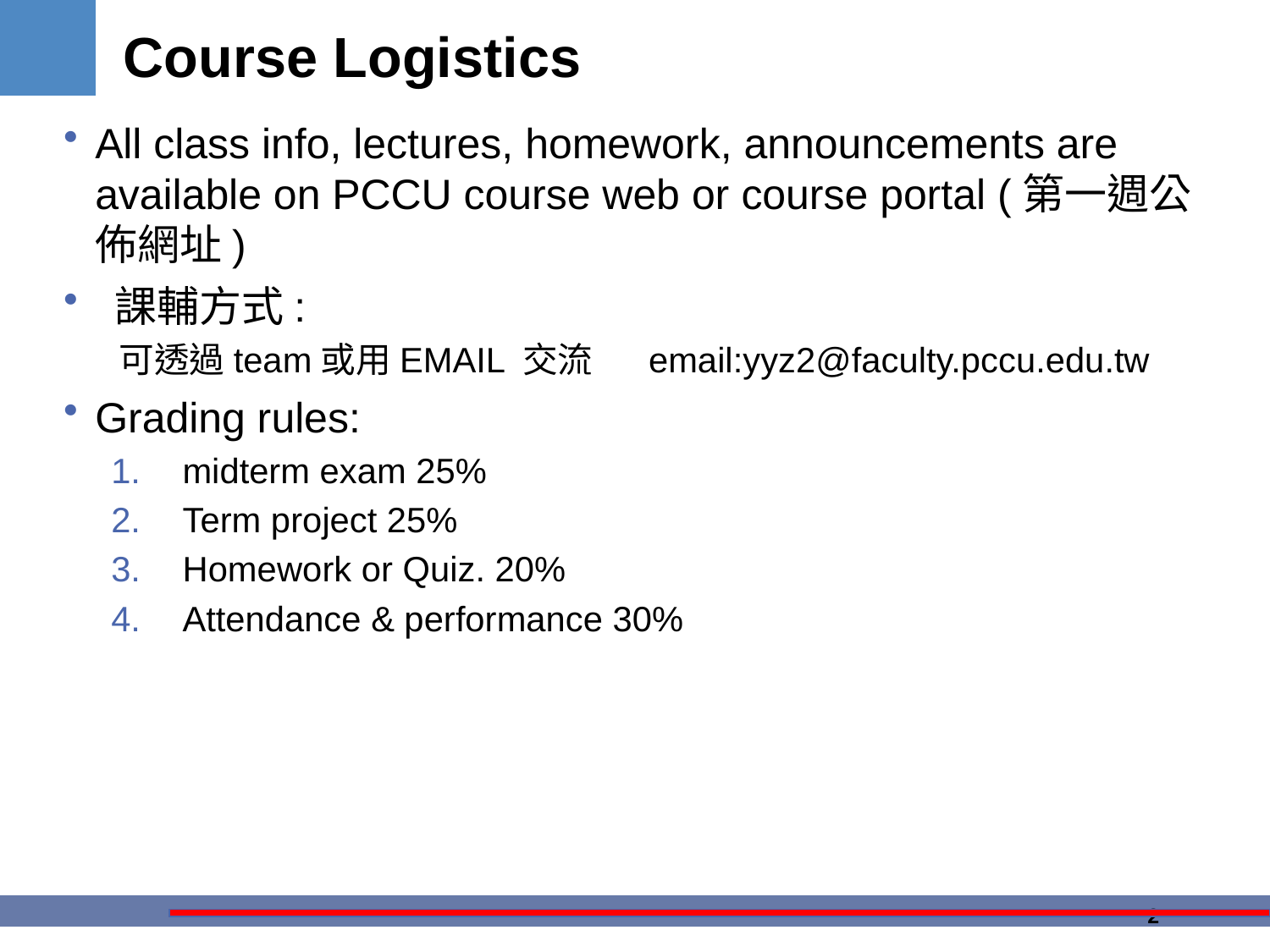

# Course Logistics
All class info, lectures, homework, announcements are available on PCCU course web or course portal (第一週公佈網址)
 課輔方式:
可透過team或用EMAIL 交流      email:yyz2@faculty.pccu.edu.tw
Grading rules:
midterm exam 25%
Term project 25%
Homework or Quiz. 20%
Attendance & performance 30%